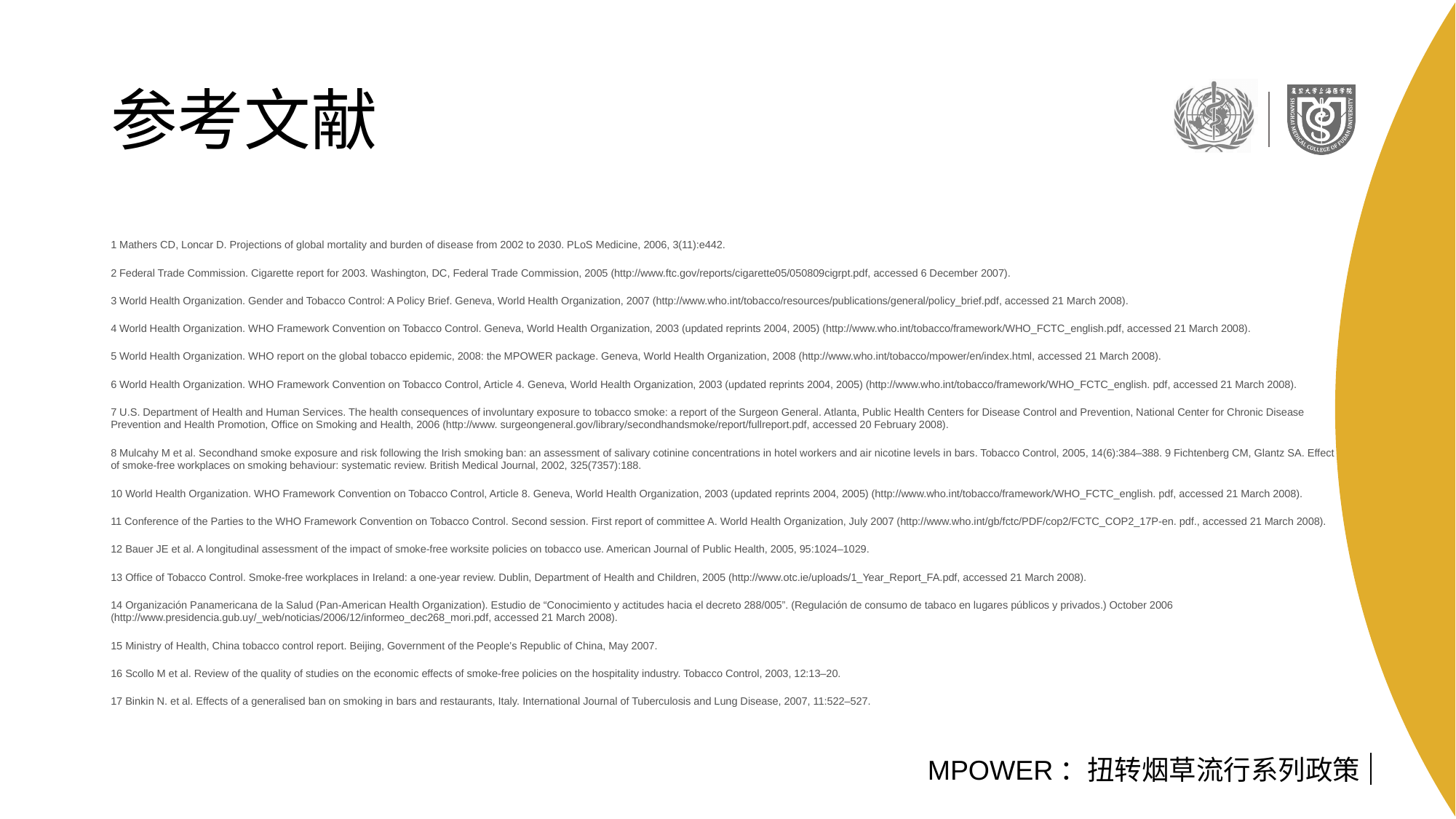

# 参考文献
1 Mathers CD, Loncar D. Projections of global mortality and burden of disease from 2002 to 2030. PLoS Medicine, 2006, 3(11):e442.
2 Federal Trade Commission. Cigarette report for 2003. Washington, DC, Federal Trade Commission, 2005 (http://www.ftc.gov/reports/cigarette05/050809cigrpt.pdf, accessed 6 December 2007).
3 World Health Organization. Gender and Tobacco Control: A Policy Brief. Geneva, World Health Organization, 2007 (http://www.who.int/tobacco/resources/publications/general/policy_brief.pdf, accessed 21 March 2008).
4 World Health Organization. WHO Framework Convention on Tobacco Control. Geneva, World Health Organization, 2003 (updated reprints 2004, 2005) (http://www.who.int/tobacco/framework/WHO_FCTC_english.pdf, accessed 21 March 2008).
5 World Health Organization. WHO report on the global tobacco epidemic, 2008: the MPOWER package. Geneva, World Health Organization, 2008 (http://www.who.int/tobacco/mpower/en/index.html, accessed 21 March 2008).
6 World Health Organization. WHO Framework Convention on Tobacco Control, Article 4. Geneva, World Health Organization, 2003 (updated reprints 2004, 2005) (http://www.who.int/tobacco/framework/WHO_FCTC_english. pdf, accessed 21 March 2008).
7 U.S. Department of Health and Human Services. The health consequences of involuntary exposure to tobacco smoke: a report of the Surgeon General. Atlanta, Public Health Centers for Disease Control and Prevention, National Center for Chronic Disease Prevention and Health Promotion, Ofﬁce on Smoking and Health, 2006 (http://www. surgeongeneral.gov/library/secondhandsmoke/report/fullreport.pdf, accessed 20 February 2008).
8 Mulcahy M et al. Secondhand smoke exposure and risk following the Irish smoking ban: an assessment of salivary cotinine concentrations in hotel workers and air nicotine levels in bars. Tobacco Control, 2005, 14(6):384–388. 9 Fichtenberg CM, Glantz SA. Effect of smoke-free workplaces on smoking behaviour: systematic review. British Medical Journal, 2002, 325(7357):188.
10 World Health Organization. WHO Framework Convention on Tobacco Control, Article 8. Geneva, World Health Organization, 2003 (updated reprints 2004, 2005) (http://www.who.int/tobacco/framework/WHO_FCTC_english. pdf, accessed 21 March 2008).
11 Conference of the Parties to the WHO Framework Convention on Tobacco Control. Second session. First report of committee A. World Health Organization, July 2007 (http://www.who.int/gb/fctc/PDF/cop2/FCTC_COP2_17P-en. pdf., accessed 21 March 2008).
12 Bauer JE et al. A longitudinal assessment of the impact of smoke-free worksite policies on tobacco use. American Journal of Public Health, 2005, 95:1024–1029.
13 Ofﬁce of Tobacco Control. Smoke-free workplaces in Ireland: a one-year review. Dublin, Department of Health and Children, 2005 (http://www.otc.ie/uploads/1_Year_Report_FA.pdf, accessed 21 March 2008).
14 Organización Panamericana de la Salud (Pan-American Health Organization). Estudio de “Conocimiento y actitudes hacia el decreto 288/005”. (Regulación de consumo de tabaco en lugares públicos y privados.) October 2006 (http://www.presidencia.gub.uy/_web/noticias/2006/12/informeo_dec268_mori.pdf, accessed 21 March 2008).
15 Ministry of Health, China tobacco control report. Beijing, Government of the People’s Republic of China, May 2007.
16 Scollo M et al. Review of the quality of studies on the economic effects of smoke-free policies on the hospitality industry. Tobacco Control, 2003, 12:13–20.
17 Binkin N. et al. Effects of a generalised ban on smoking in bars and restaurants, Italy. International Journal of Tuberculosis and Lung Disease, 2007, 11:522–527.